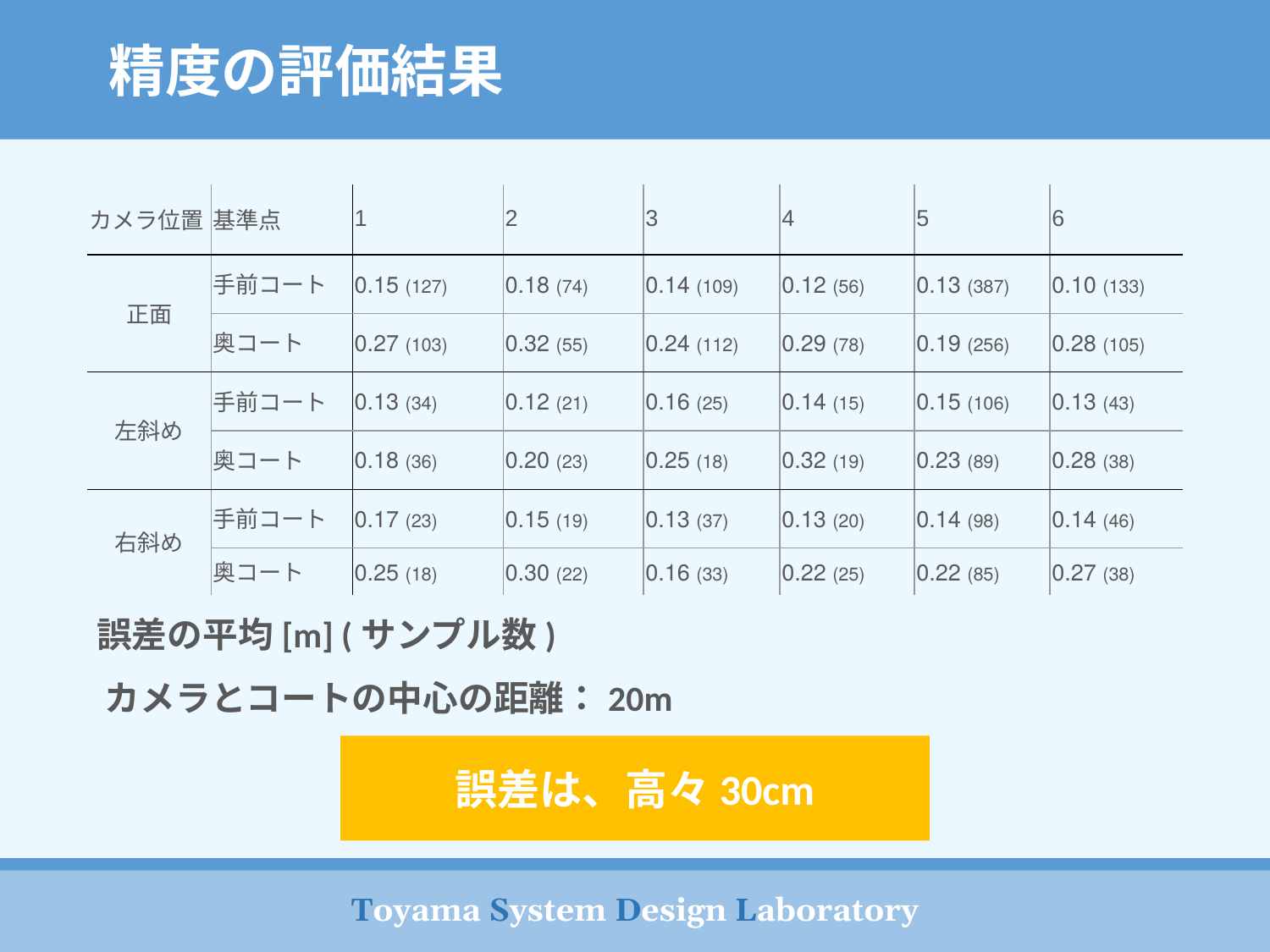

精度の評価結果
| カメラ位置 | 基準点 | 1 | 2 | 3 | 4 | 5 | 6 |
| --- | --- | --- | --- | --- | --- | --- | --- |
| 正面 | 手前コート | 0.15 (127) | 0.18 (74) | 0.14 (109) | 0.12 (56) | 0.13 (387) | 0.10 (133) |
|  | 奥コート | 0.27 (103) | 0.32 (55) | 0.24 (112) | 0.29 (78) | 0.19 (256) | 0.28 (105) |
| 左斜め | 手前コート | 0.13 (34) | 0.12 (21) | 0.16 (25) | 0.14 (15) | 0.15 (106) | 0.13 (43) |
|  | 奥コート | 0.18 (36) | 0.20 (23) | 0.25 (18) | 0.32 (19) | 0.23 (89) | 0.28 (38) |
| 右斜め | 手前コート | 0.17 (23) | 0.15 (19) | 0.13 (37) | 0.13 (20) | 0.14 (98) | 0.14 (46) |
|  | 奥コート | 0.25 (18) | 0.30 (22) | 0.16 (33) | 0.22 (25) | 0.22 (85) | 0.27 (38) |
誤差の平均[m] (サンプル数)
カメラとコートの中心の距離：20m
誤差は、高々30cm

Toyama System Design Laboratory